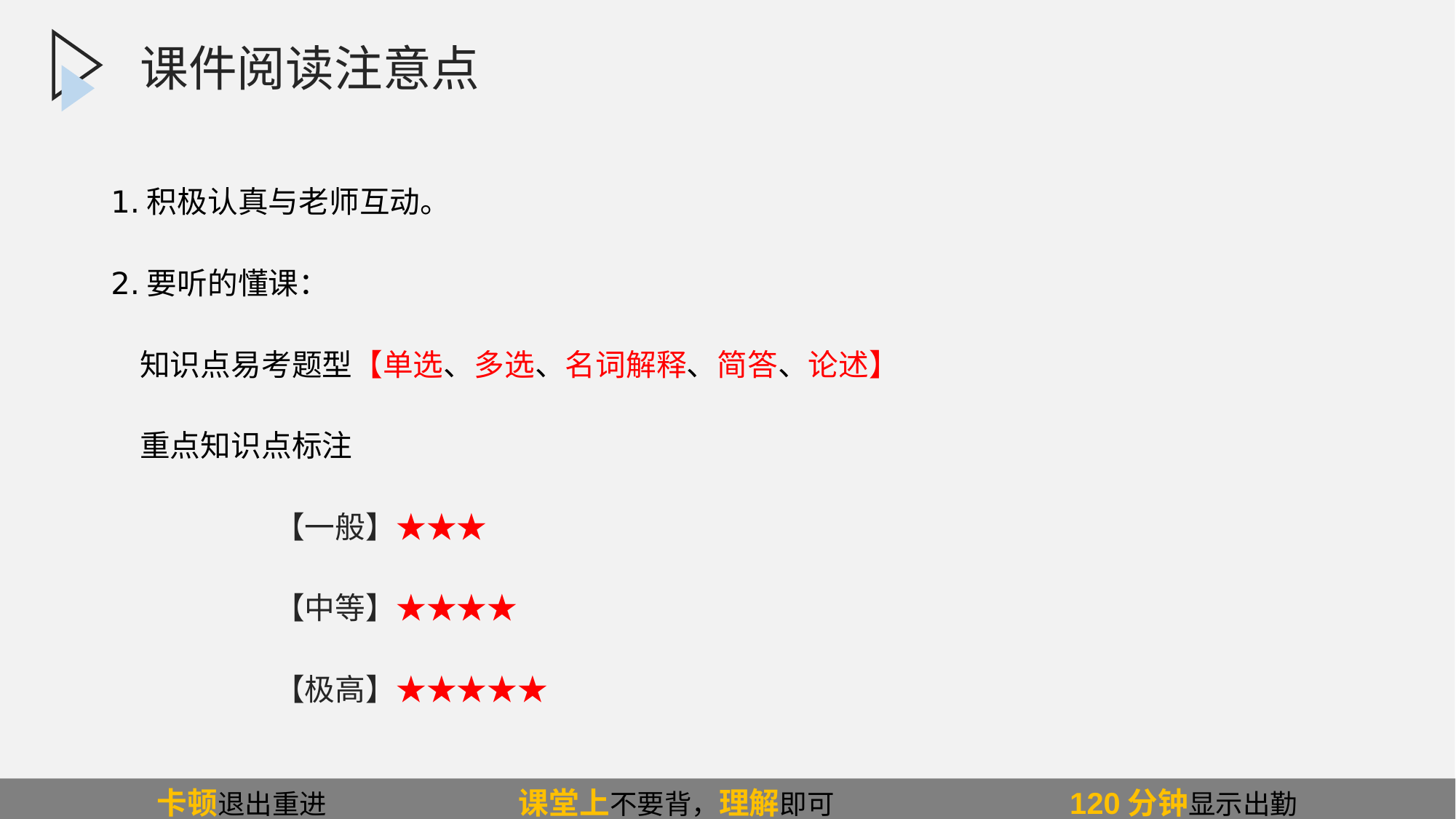

课件阅读注意点
1.积极认真与老师互动。
2.要听的懂课：
   知识点易考题型【单选、多选、名词解释、简答、论述】
   重点知识点标注
                       【一般】★★★
                       【中等】★★★★
                       【极高】★★★★★